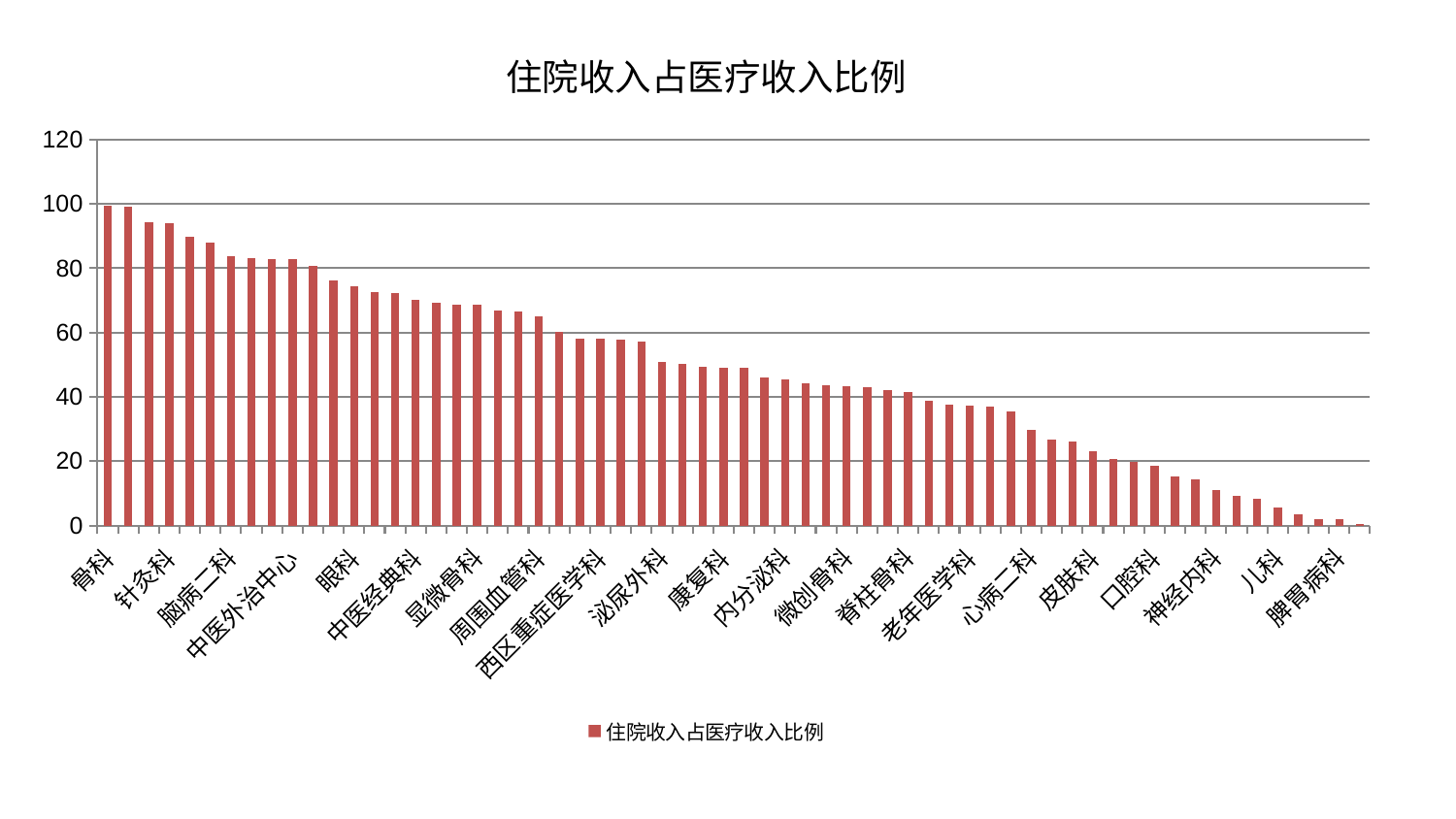

### Chart: 住院收入占医疗收入比例

| Category | 住院收入占医疗收入比例 |
|---|---|
| 骨科 | 99.57455145642342 |
| 肛肠科 | 99.15107566500588 |
| 小儿骨科 | 94.4391477496535 |
| 针灸科 | 94.12905023276377 |
| 东区肾病科 | 89.63960385957857 |
| 肾病科 | 87.90831373023882 |
| 脑病二科 | 83.76941418128058 |
| 心病三科 | 83.05466628413538 |
| 身心医学科 | 82.91675480094935 |
| 中医外治中心 | 82.80025026901608 |
| 重症医学科 | 80.59797973948912 |
| 妇二科 | 76.1186055368437 |
| 眼科 | 74.40964448108987 |
| 乳腺甲状腺外科 | 72.62242403526722 |
| 妇科妇二科合并 | 72.30881811092726 |
| 中医经典科 | 70.23091552183882 |
| 创伤骨科 | 69.18559497225756 |
| 运动损伤骨科 | 68.61641508491974 |
| 显微骨科 | 68.56747083788979 |
| 治未病中心 | 66.74764590912179 |
| 关节骨科 | 66.45597192078112 |
| 周围血管科 | 65.14514412083281 |
| 心病一科 | 60.18986559475303 |
| 神经外科 | 58.22859578947699 |
| 西区重症医学科 | 58.163089529695824 |
| 心血管内科 | 57.704801920732265 |
| 消化内科 | 57.33651614149382 |
| 泌尿外科 | 50.90414266093162 |
| 美容皮肤科 | 50.21728246905415 |
| 肝病科 | 49.24642658666518 |
| 康复科 | 49.138595957233576 |
| 肿瘤内科 | 48.96409241436661 |
| 男科 | 45.96891494084243 |
| 内分泌科 | 45.49125654272539 |
| 风湿病科 | 44.35864776494347 |
| 肾脏内科 | 43.71767049125674 |
| 微创骨科 | 43.42126190715423 |
| 推拿科 | 43.103426420365395 |
| 综合内科 | 42.24638939306682 |
| 脊柱骨科 | 41.60990933476889 |
| 妇科 | 38.84326179267086 |
| 普通外科 | 37.617421823582276 |
| 老年医学科 | 37.26328062744331 |
| 耳鼻喉科 | 37.066069498663246 |
| 脾胃科消化科合并 | 35.31705326331367 |
| 心病二科 | 29.840150681942966 |
| 医院 | 26.604767159011878 |
| 产科 | 25.962048484715684 |
| 皮肤科 | 22.937482032783517 |
| 胸外科 | 20.76948472420259 |
| 肝胆外科 | 19.896176559706813 |
| 口腔科 | 18.66978941818811 |
| 呼吸内科 | 15.317287891261099 |
| 心病四科 | 14.363320669853064 |
| 神经内科 | 10.913660291114935 |
| 脑病三科 | 9.245299024373654 |
| 东区重症医学科 | 8.416223823183543 |
| 儿科 | 5.53507514945617 |
| 血液科 | 3.5604299205922674 |
| 小儿推拿科 | 1.9751399219183785 |
| 脾胃病科 | 1.9664679641965277 |
| 脑病一科 | 0.4276786052669568 |
267